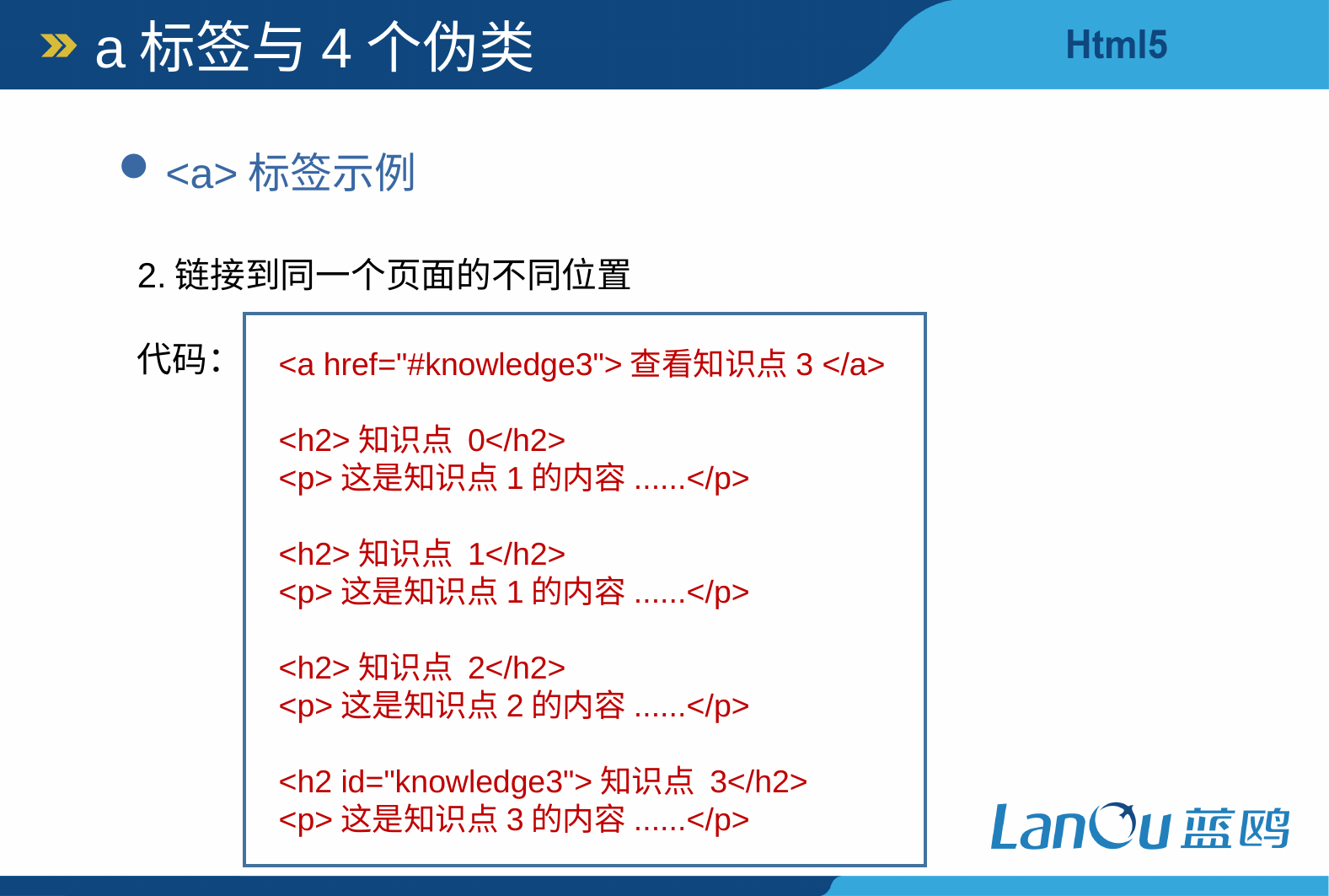

a标签与4个伪类
<a>标签示例
2.链接到同一个页面的不同位置

代码：

<a href="#knowledge3">查看知识点3 </a>

<h2>知识点 0</h2>
<p>这是知识点1的内容......</p>

<h2>知识点 1</h2>
<p>这是知识点1的内容......</p>

<h2>知识点 2</h2>
<p>这是知识点2的内容......</p>

<h2 id="knowledge3">知识点 3</h2>
<p>这是知识点3的内容......</p>